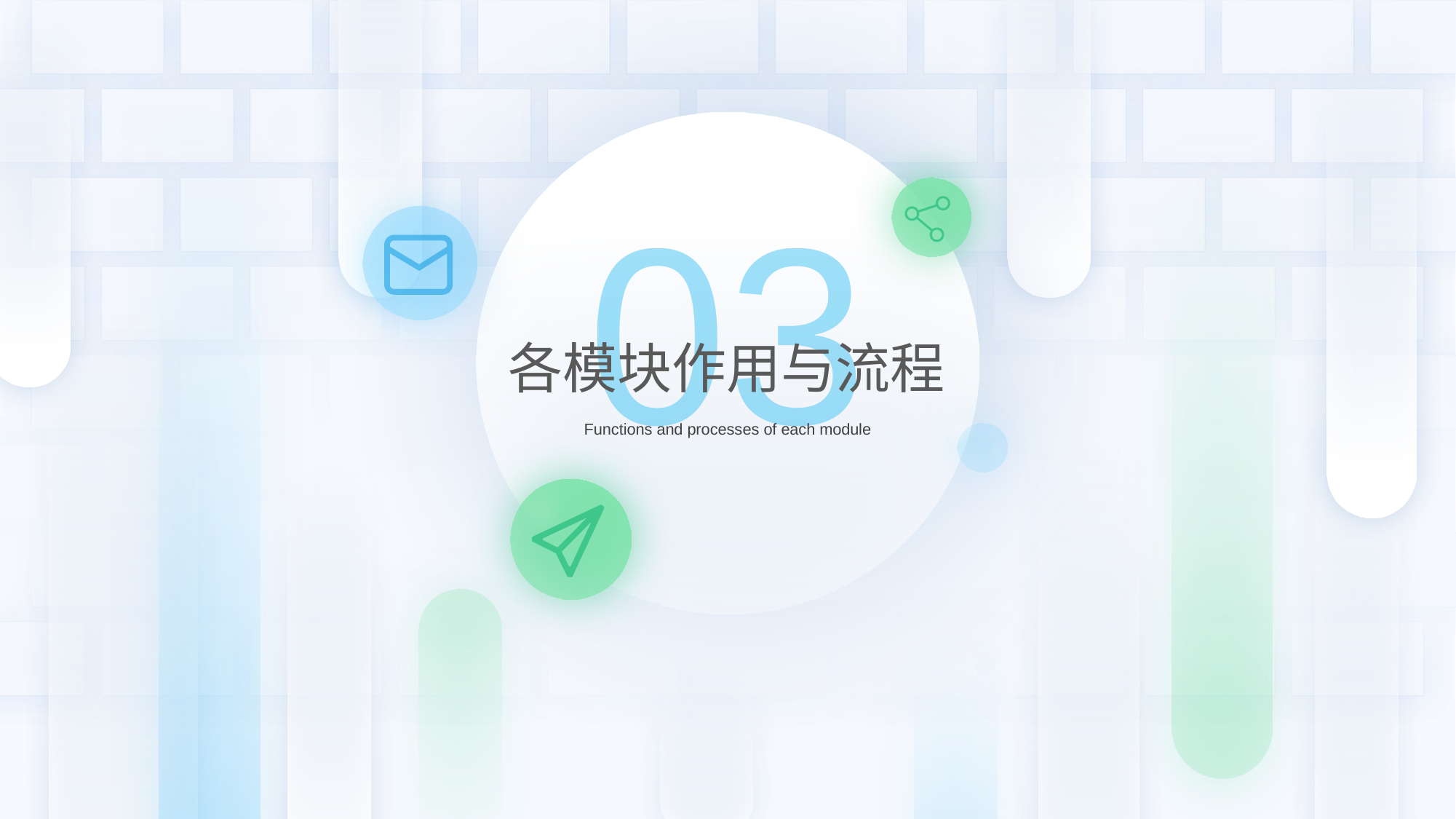

03

各模块作用与流程

Functions and processes of each module